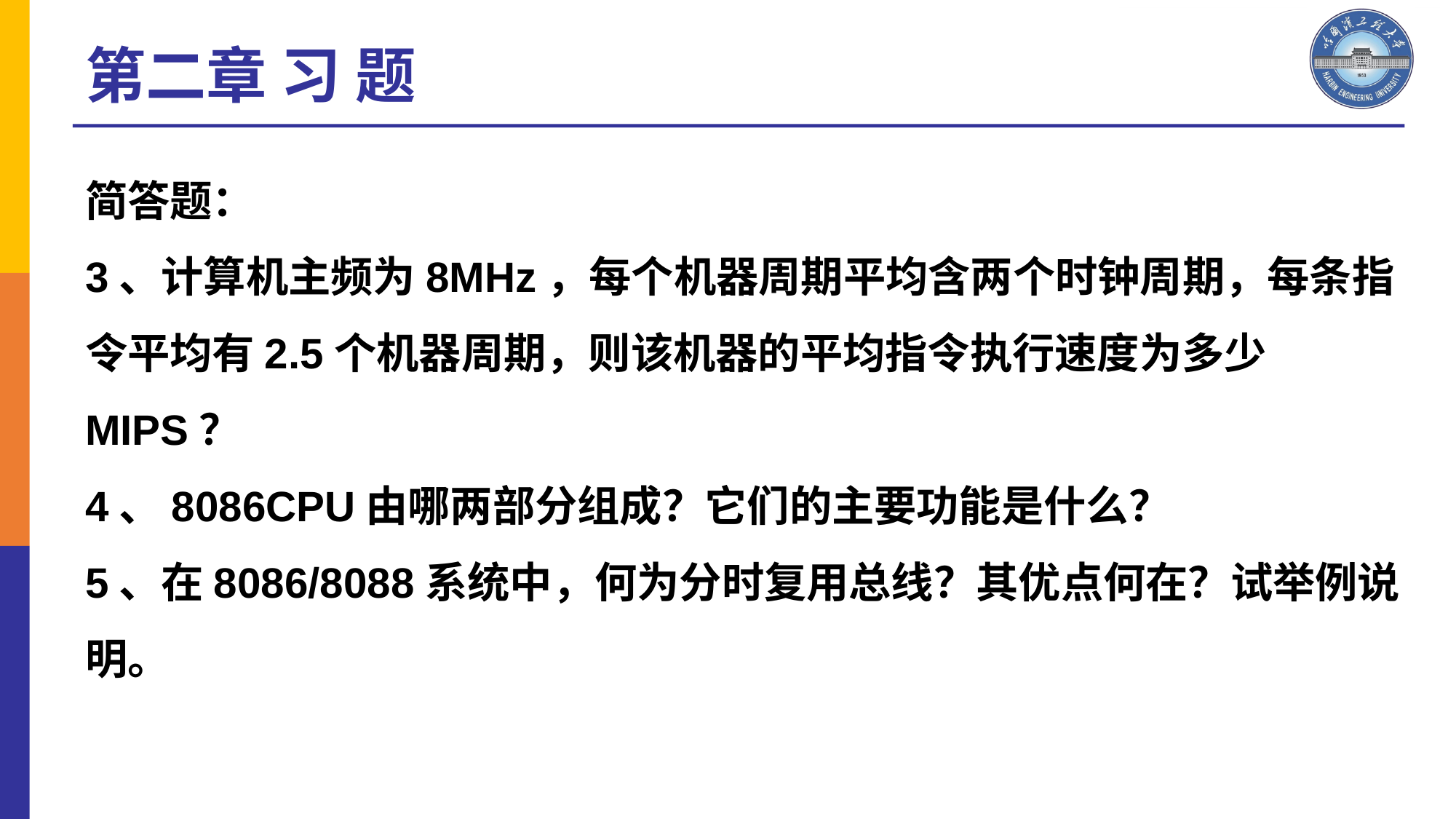

第二章 习 题
简答题：
3、计算机主频为8MHz，每个机器周期平均含两个时钟周期，每条指令平均有2.5个机器周期，则该机器的平均指令执行速度为多少MIPS？
4、8086CPU由哪两部分组成？它们的主要功能是什么？
5、在8086/8088系统中，何为分时复用总线？其优点何在？试举例说明。